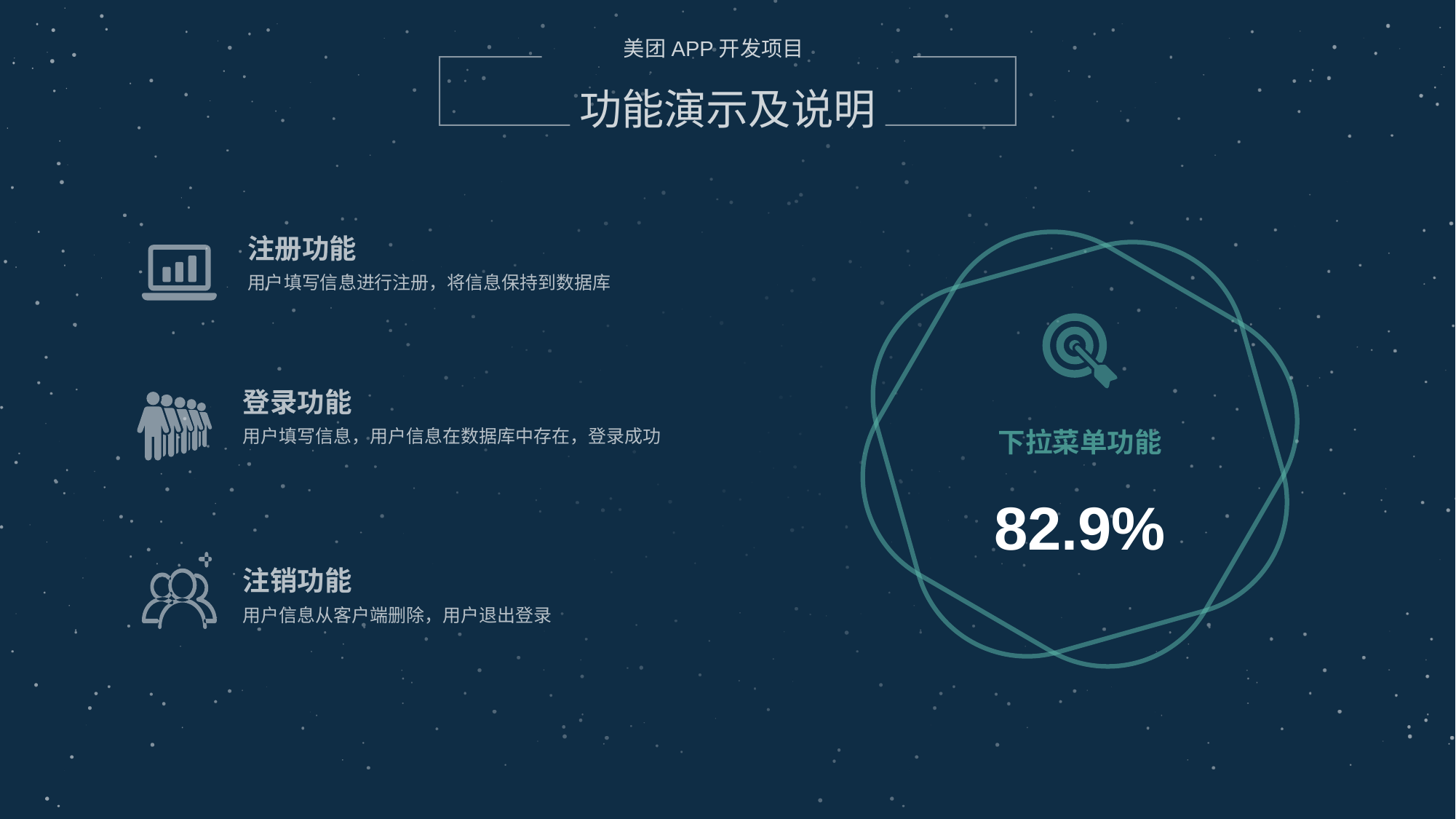

美团APP开发项目

功能演示及说明
注册功能
用户填写信息进行注册，将信息保持到数据库

登录功能
用户填写信息，用户信息在数据库中存在，登录成功

下拉菜单功能
82.9%

注销功能
用户信息从客户端删除，用户退出登录